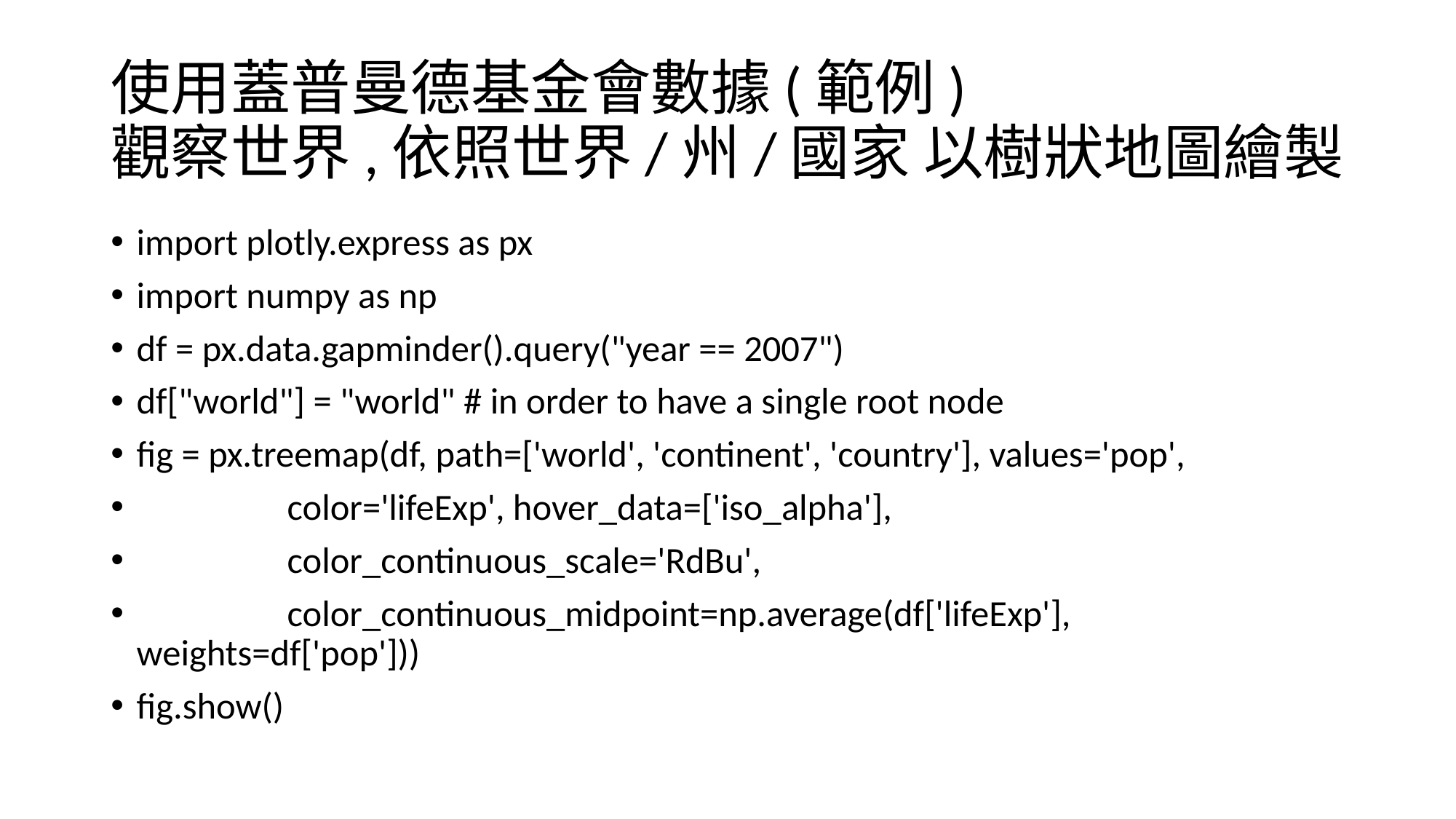

# 使用蓋普曼德基金會數據(範例) 觀察世界,依照世界/州/國家 以樹狀地圖繪製
import plotly.express as px
import numpy as np
df = px.data.gapminder().query("year == 2007")
df["world"] = "world" # in order to have a single root node
fig = px.treemap(df, path=['world', 'continent', 'country'], values='pop',
                  color='lifeExp', hover_data=['iso_alpha'],
                  color_continuous_scale='RdBu',
                  color_continuous_midpoint=np.average(df['lifeExp'], weights=df['pop']))
fig.show()